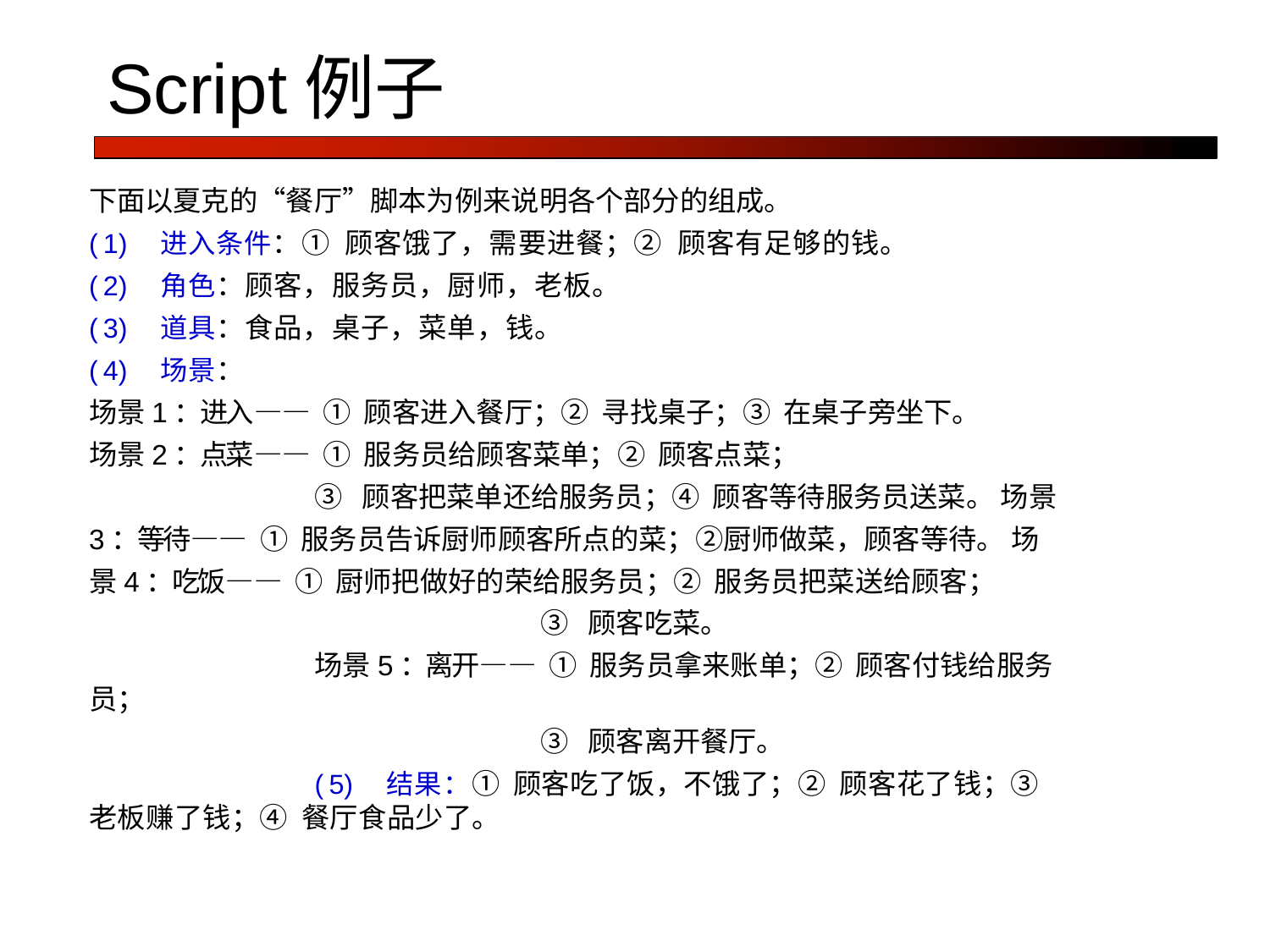

# Script例子

下面以夏克的“餐厅”脚本为例来说明各个部分的组成。
(1)  进入条件：①  顾客饿了，需要进餐；②  顾客有足够的钱。
(2)  角色：顾客，服务员，厨师，老板。
(3)  道具：食品，桌子，菜单，钱。
(4)  场景：
场景1：进入——  ①  顾客进入餐厅；②  寻找桌子；③  在桌子旁坐下。 场景2：点菜——  ①  服务员给顾客菜单；②  顾客点菜；
③  顾客把菜单还给服务员；④  顾客等待服务员送菜。 场景3：等待——  ①  服务员告诉厨师顾客所点的菜；②厨师做菜，顾客等待。 场景4：吃饭——  ①  厨师把做好的荣给服务员；②  服务员把菜送给顾客；
③  顾客吃菜。
场景5：离开——  ①  服务员拿来账单；②  顾客付钱给服务员；
③  顾客离开餐厅。
(5)  结果：①  顾客吃了饭，不饿了；②  顾客花了钱；③  老板赚了钱；④  餐厅食品少了。